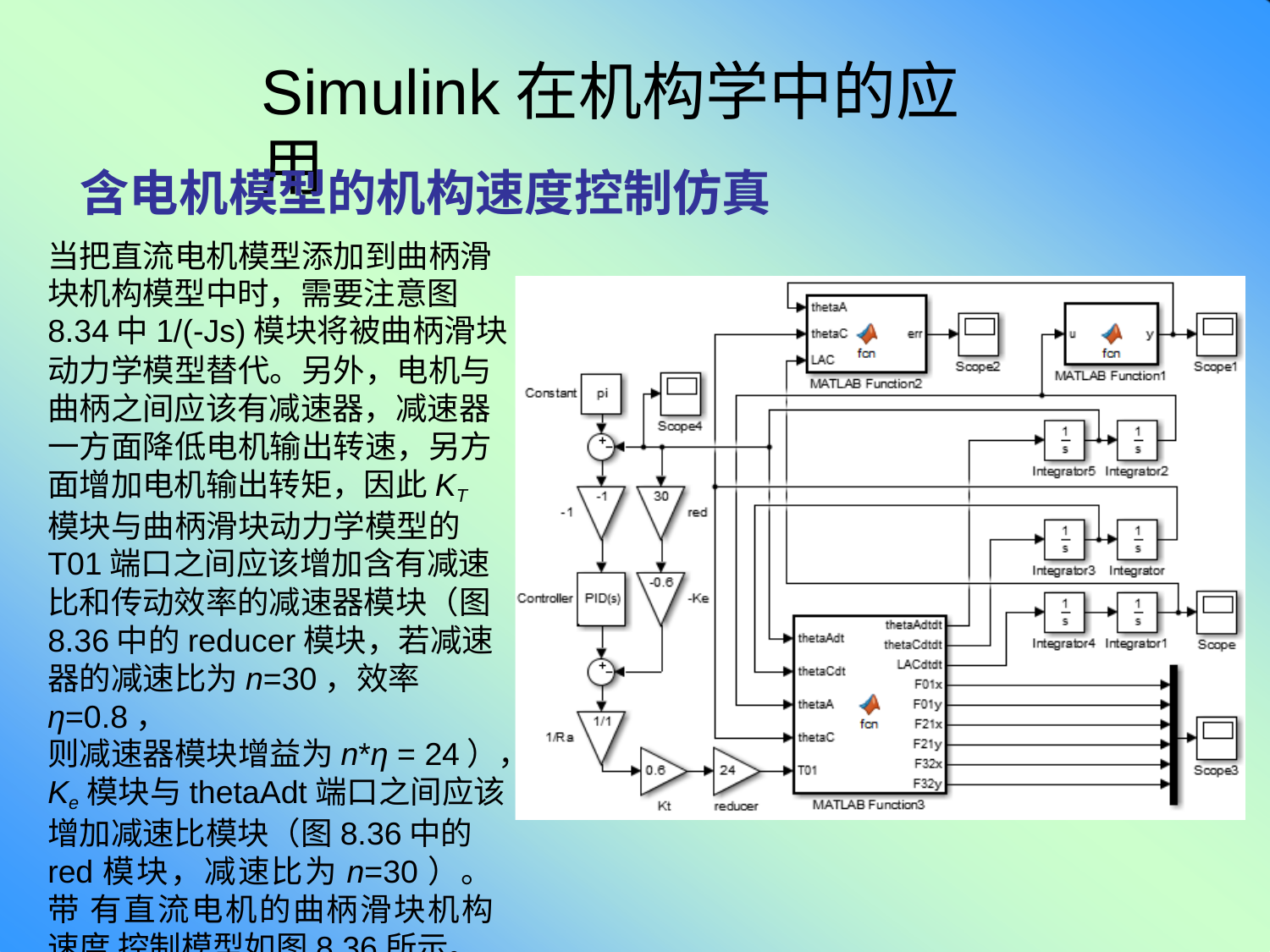

# Simulink在机构学中的应用
含电机模型的机构速度控制仿真
当把直流电机模型添加到曲柄滑
块机构模型中时，需要注意图
8.34中1/(-Js)模块将被曲柄滑块
动力学模型替代。另外，电机与 曲柄之间应该有减速器，减速器 一方面降低电机输出转速，另方 面增加电机输出转矩，因此KT  模块与曲柄滑块动力学模型的
T01端口之间应该增加含有减速
比和传动效率的减速器模块（图
8.36中的reducer模块，若减速 器的减速比为n=30，效率η=0.8，
则减速器模块增益为n*η = 24），
Ke模块与thetaAdt端口之间应该
增加减速比模块（图8.36中的
red模块，减速比为n=30）。带 有直流电机的曲柄滑块机构速度 控制模型如图8.36所示。